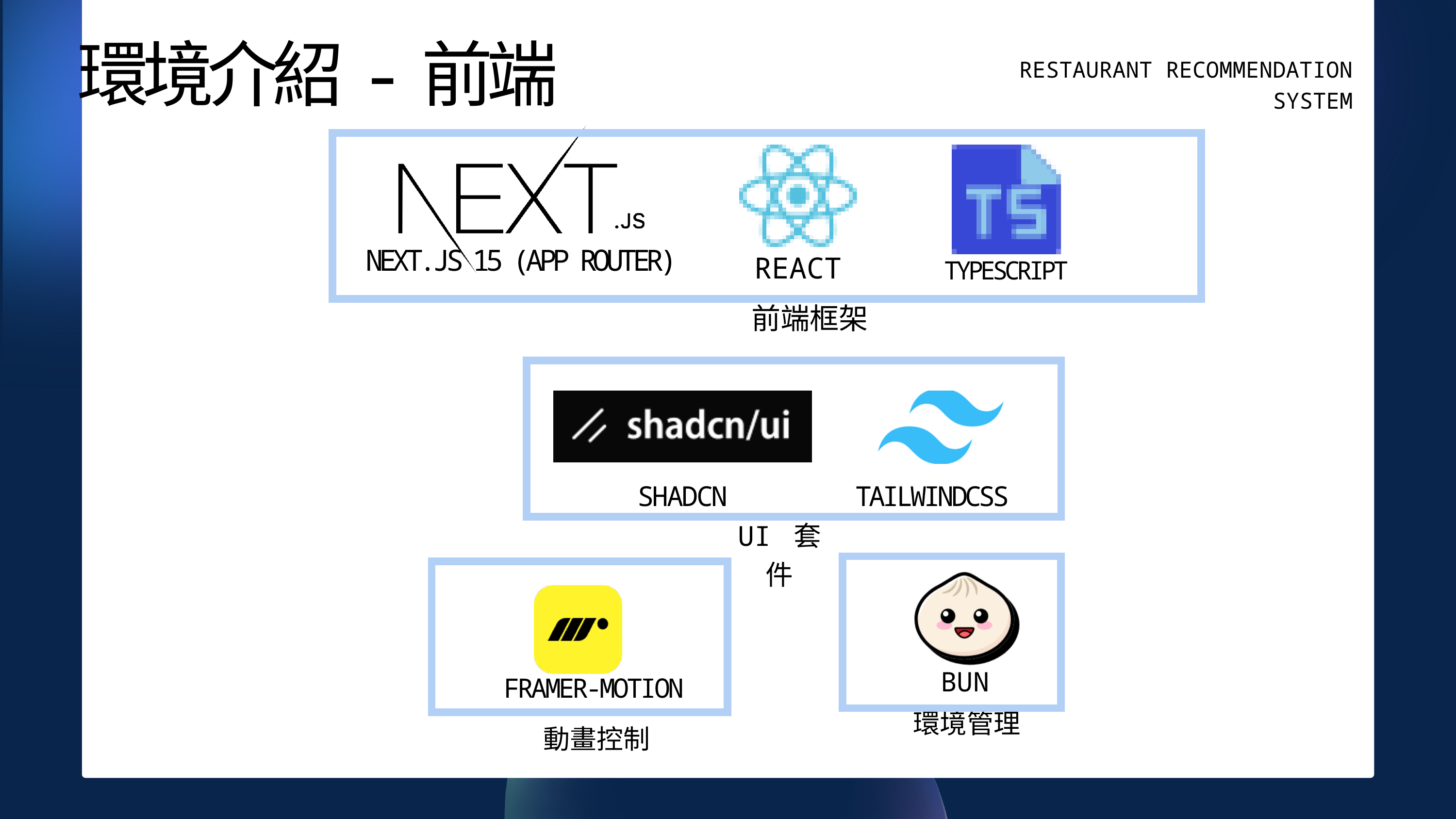

RESTAURANT RECOMMENDATION SYSTEM
環境介紹-前端

NEXT.JS 15 (APP ROUTER)
REACT
TYPESCRIPT
前端框架

SHADCN
TAILWINDCSS
UI 套件

BUN
環境管理

FRAMER-MOTION
動畫控制